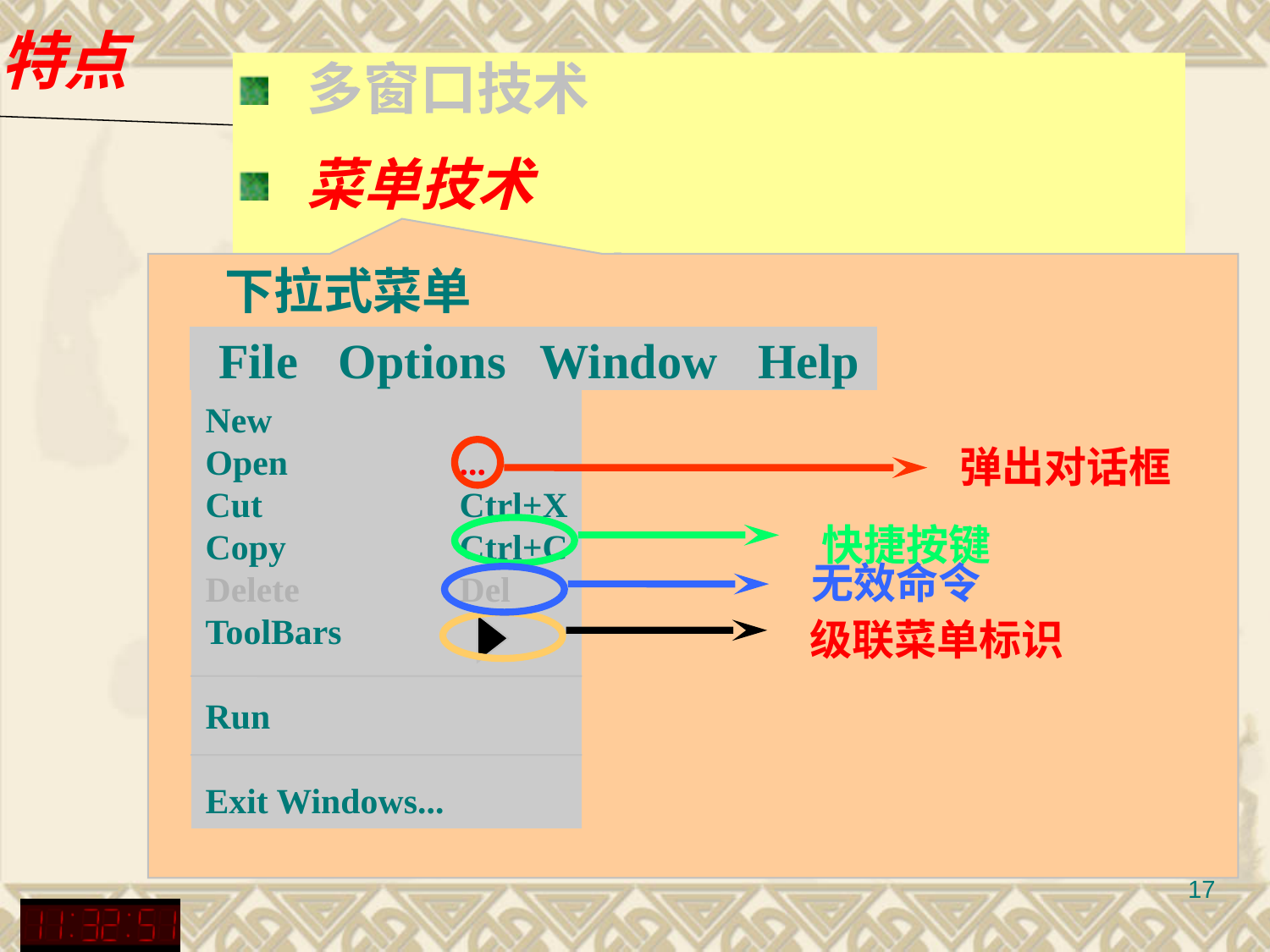

特点
  多窗口技术
  菜单技术
  联机帮助技术
下拉式

下拉式菜单
File
Options
Window
Help
New
Open		...
Cut		Ctrl+X
Copy		Ctrl+C
Delete		Del
ToolBars

Run

Exit Windows...

弹出对话框

快捷按键

级联菜单标识

无效命令

17